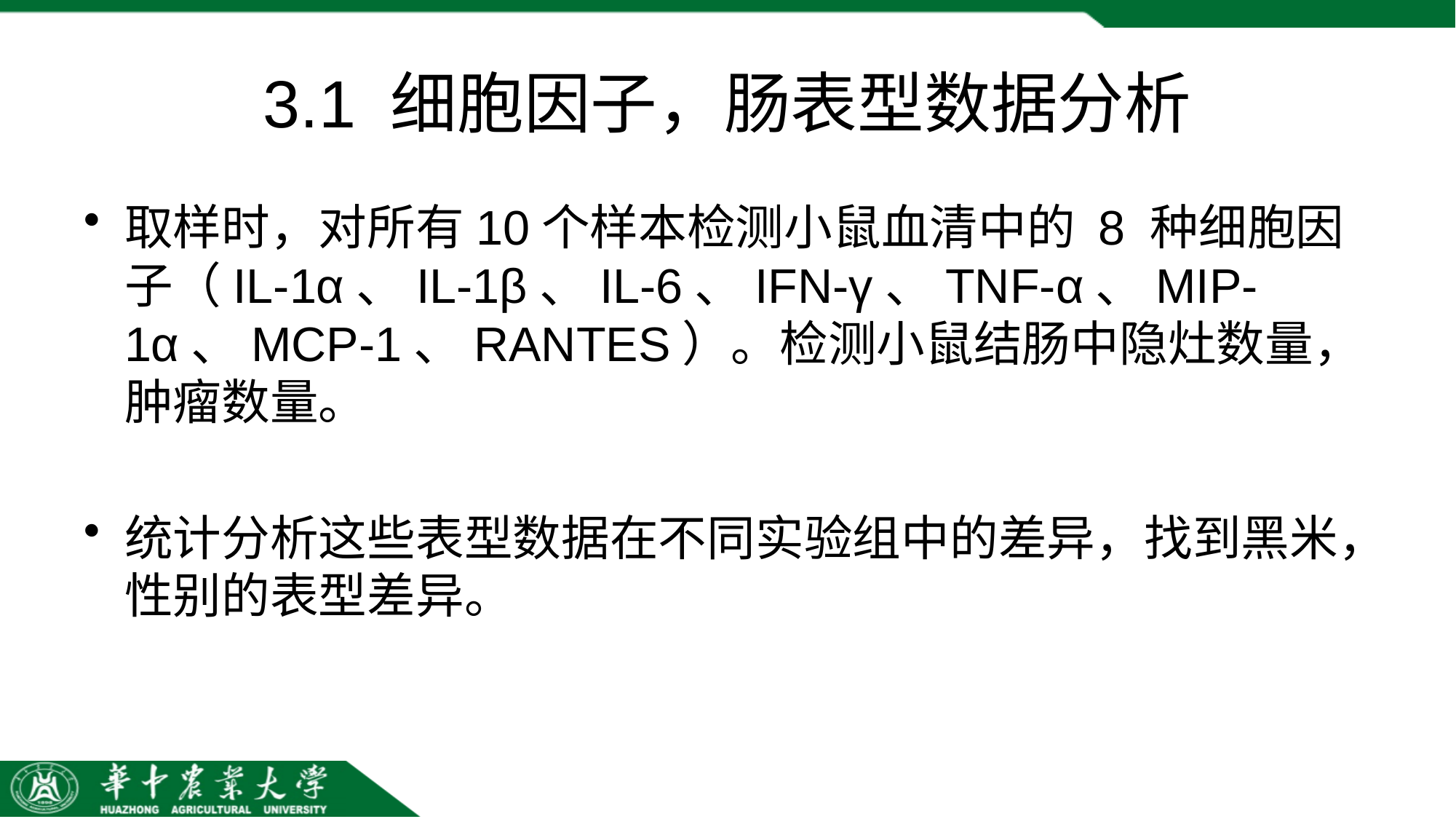

# 3.1 细胞因子，肠表型数据分析
取样时，对所有10个样本检测小鼠血清中的 8 种细胞因子（IL-1α、IL-1β、IL-6、IFN-γ、TNF-α、MIP-1α、MCP-1、RANTES）。检测小鼠结肠中隐灶数量，肿瘤数量。

统计分析这些表型数据在不同实验组中的差异，找到黑米，性别的表型差异。